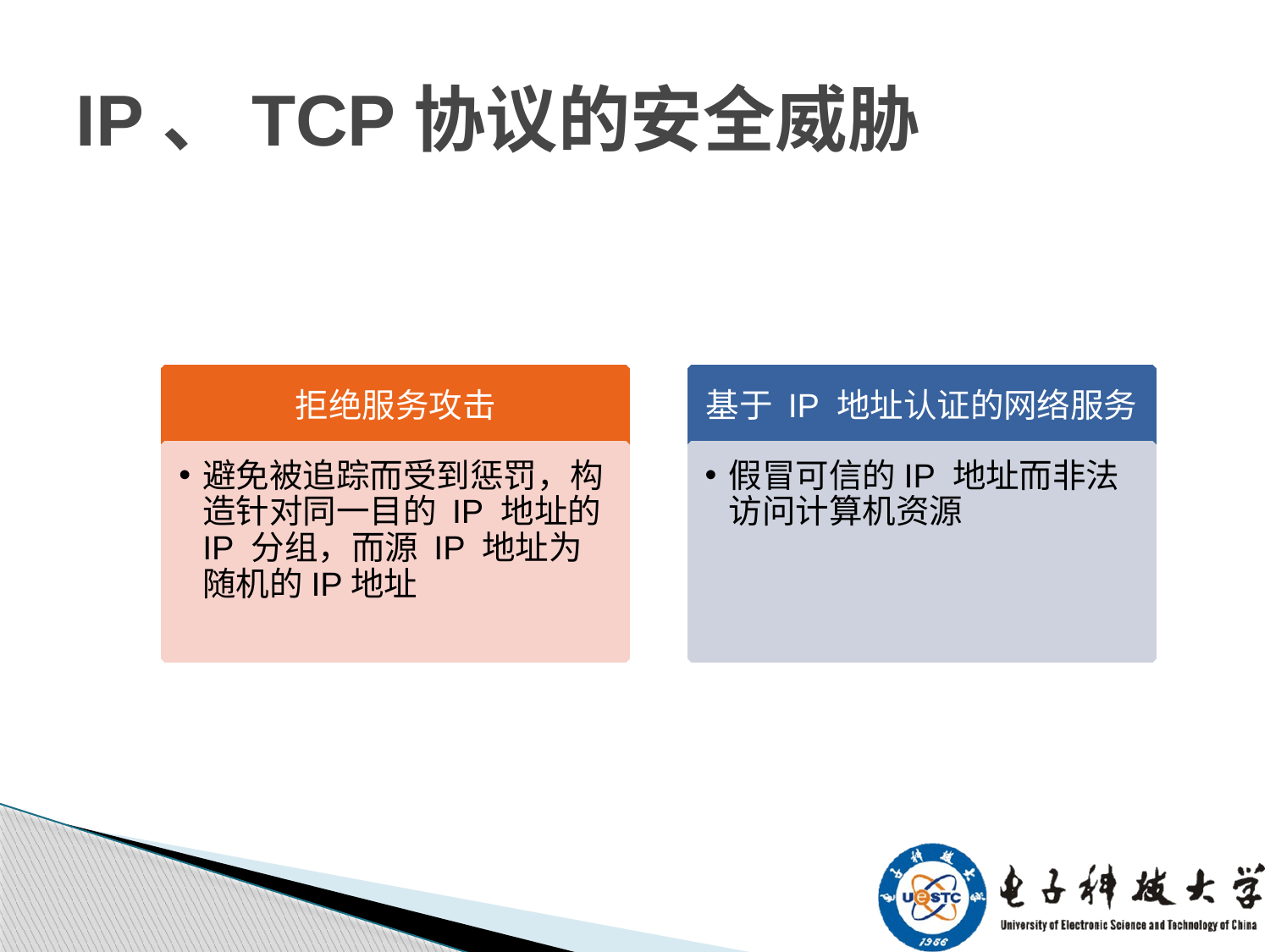

IP、TCP协议的安全威胁
拒绝服务攻击
基于 IP 地址认证的网络服务
避免被追踪而受到惩罚，构造针对同一目的 IP 地址的 IP 分组，而源 IP 地址为随机的IP地址
假冒可信的IP 地址而非法访问计算机资源
126